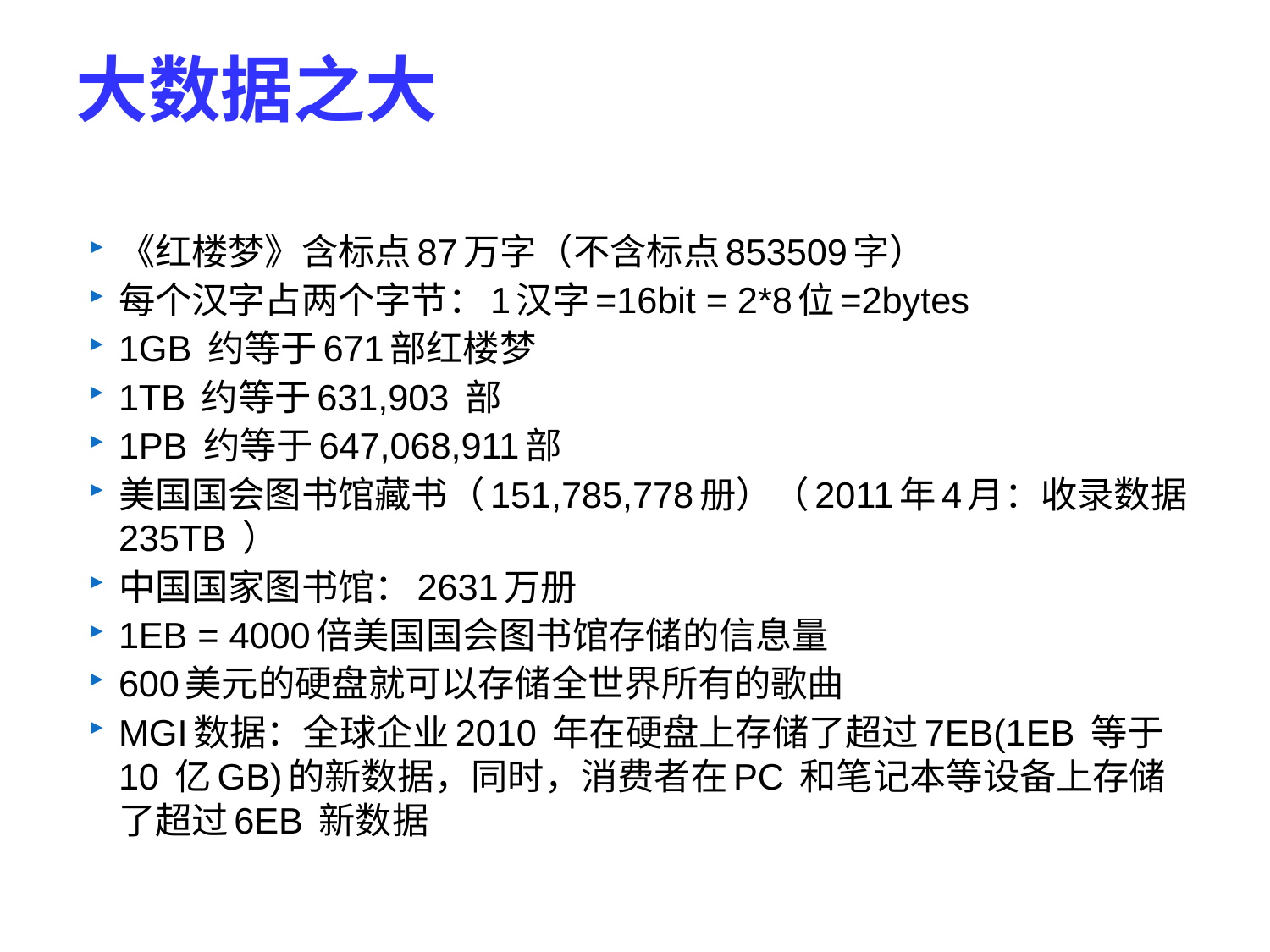

# 大数据之大
《红楼梦》含标点87万字（不含标点853509字）
每个汉字占两个字节：1汉字=16bit = 2*8位=2bytes
1GB 约等于671部红楼梦
1TB 约等于631,903 部
1PB 约等于647,068,911部
美国国会图书馆藏书（151,785,778册）（2011年4月：收录数据235TB ）
中国国家图书馆：2631万册
1EB = 4000倍美国国会图书馆存储的信息量
600美元的硬盘就可以存储全世界所有的歌曲
MGI数据：全球企业2010 年在硬盘上存储了超过7EB(1EB 等于10 亿GB)的新数据，同时，消费者在PC 和笔记本等设备上存储了超过6EB 新数据
2019/12/2
14